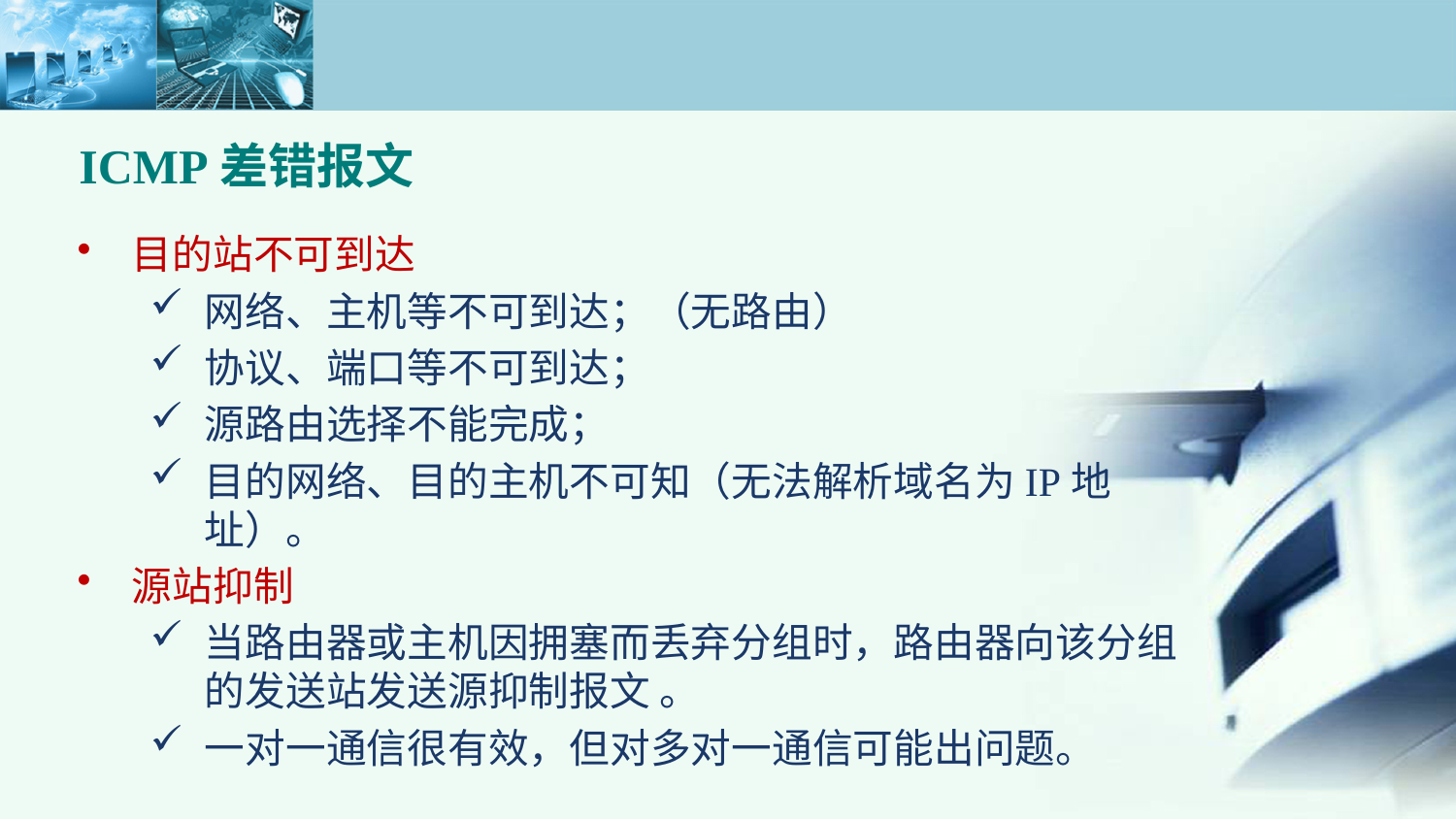

ICMP差错报文
目的站不可到达
网络、主机等不可到达；（无路由）
协议、端口等不可到达；
源路由选择不能完成；
目的网络、目的主机不可知（无法解析域名为IP地址）。
源站抑制
当路由器或主机因拥塞而丢弃分组时，路由器向该分组的发送站发送源抑制报文 。
一对一通信很有效，但对多对一通信可能出问题。